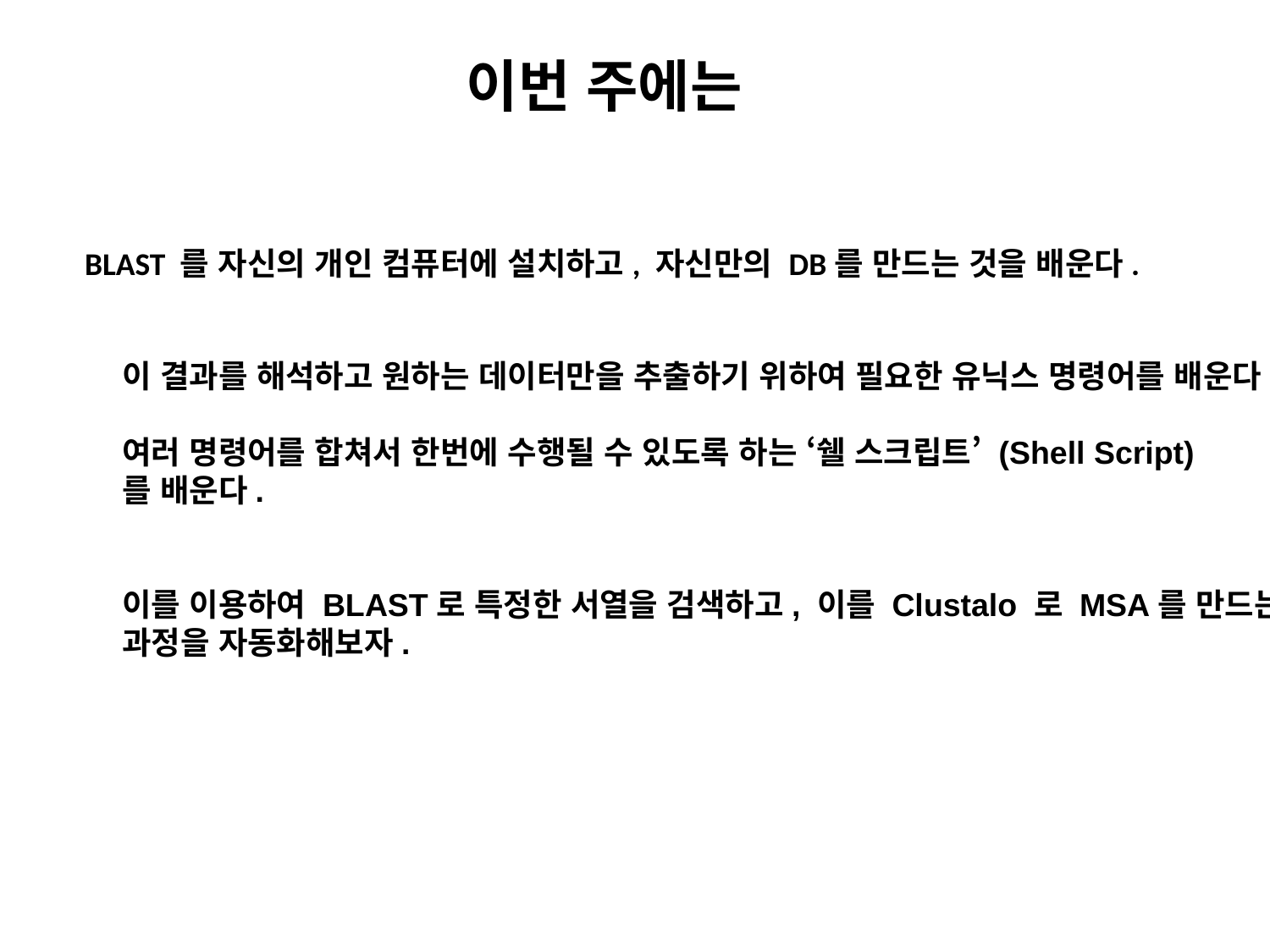

이번 주에는
BLAST 를 자신의 개인 컴퓨터에 설치하고, 자신만의 DB를 만드는 것을 배운다.
이 결과를 해석하고 원하는 데이터만을 추출하기 위하여 필요한 유닉스 명령어를 배운다.

여러 명령어를 합쳐서 한번에 수행될 수 있도록 하는 ‘쉘 스크립트’ (Shell Script)
를 배운다.

이를 이용하여 BLAST로 특정한 서열을 검색하고, 이를 Clustalo 로 MSA를 만드는
과정을 자동화해보자.